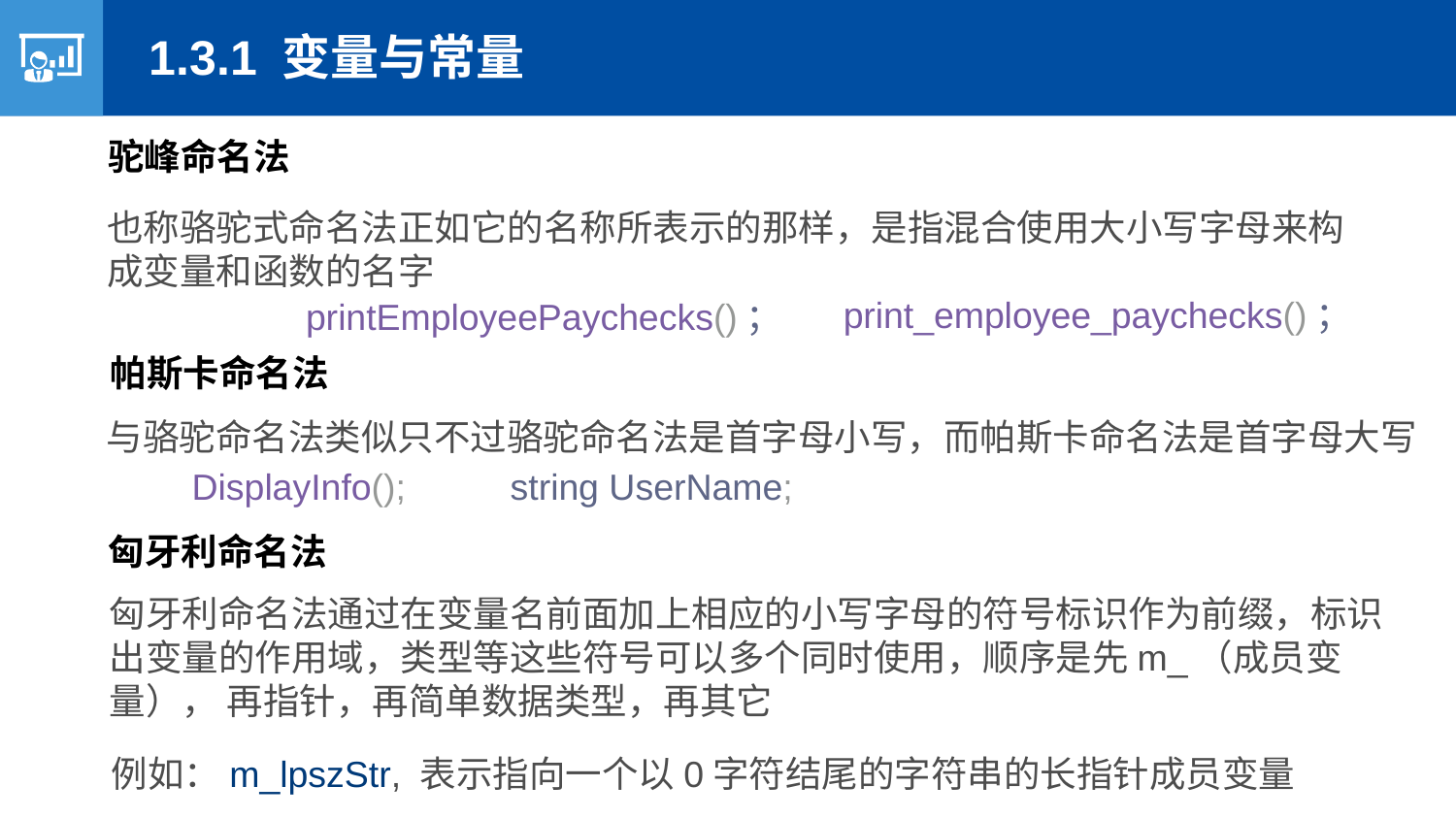

1.3.1 变量与常量
驼峰命名法
也称骆驼式命名法正如它的名称所表示的那样，是指混合使用大小写字母来构成变量和函数的名字
print_employee_paychecks()；
printEmployeePaychecks()；
帕斯卡命名法
与骆驼命名法类似只不过骆驼命名法是首字母小写，而帕斯卡命名法是首字母大写
DisplayInfo();
string UserName;
匈牙利命名法
匈牙利命名法通过在变量名前面加上相应的小写字母的符号标识作为前缀，标识出变量的作用域，类型等这些符号可以多个同时使用，顺序是先m_（成员变量）， 再指针，再简单数据类型，再其它
例如：m_lpszStr, 表示指向一个以0字符结尾的字符串的长指针成员变量